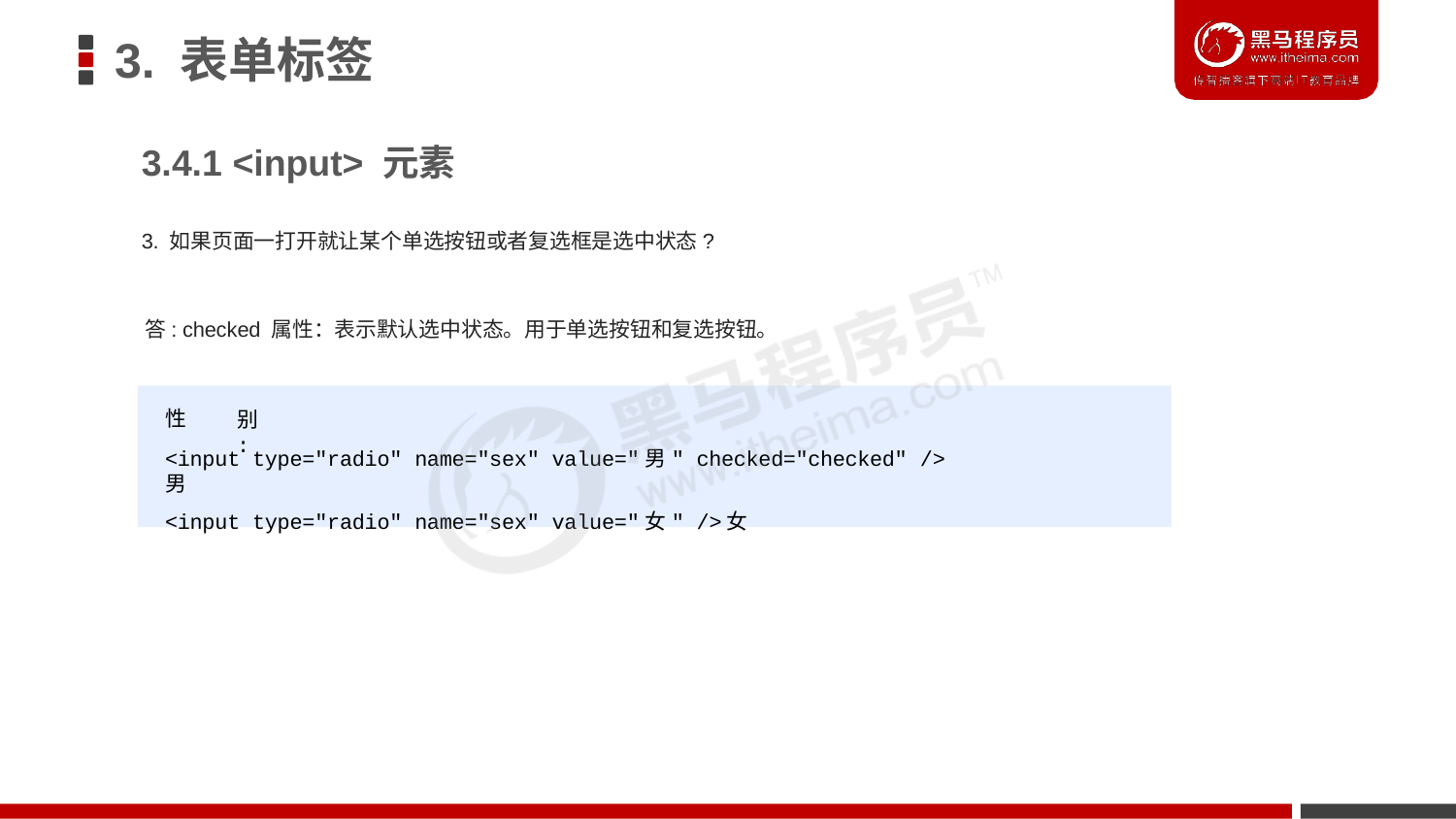

# 3. 表单标签
3.4.1 <input> 元素

3. 如果页面一打开就让某个单选按钮或者复选框是选中状态?

答: checked 属性：表示默认选中状态。用于单选按钮和复选按钮。

性
别:
<input type="radio" name="sex" value="男" checked="checked" />男
<input type="radio" name="sex" value="女" />女